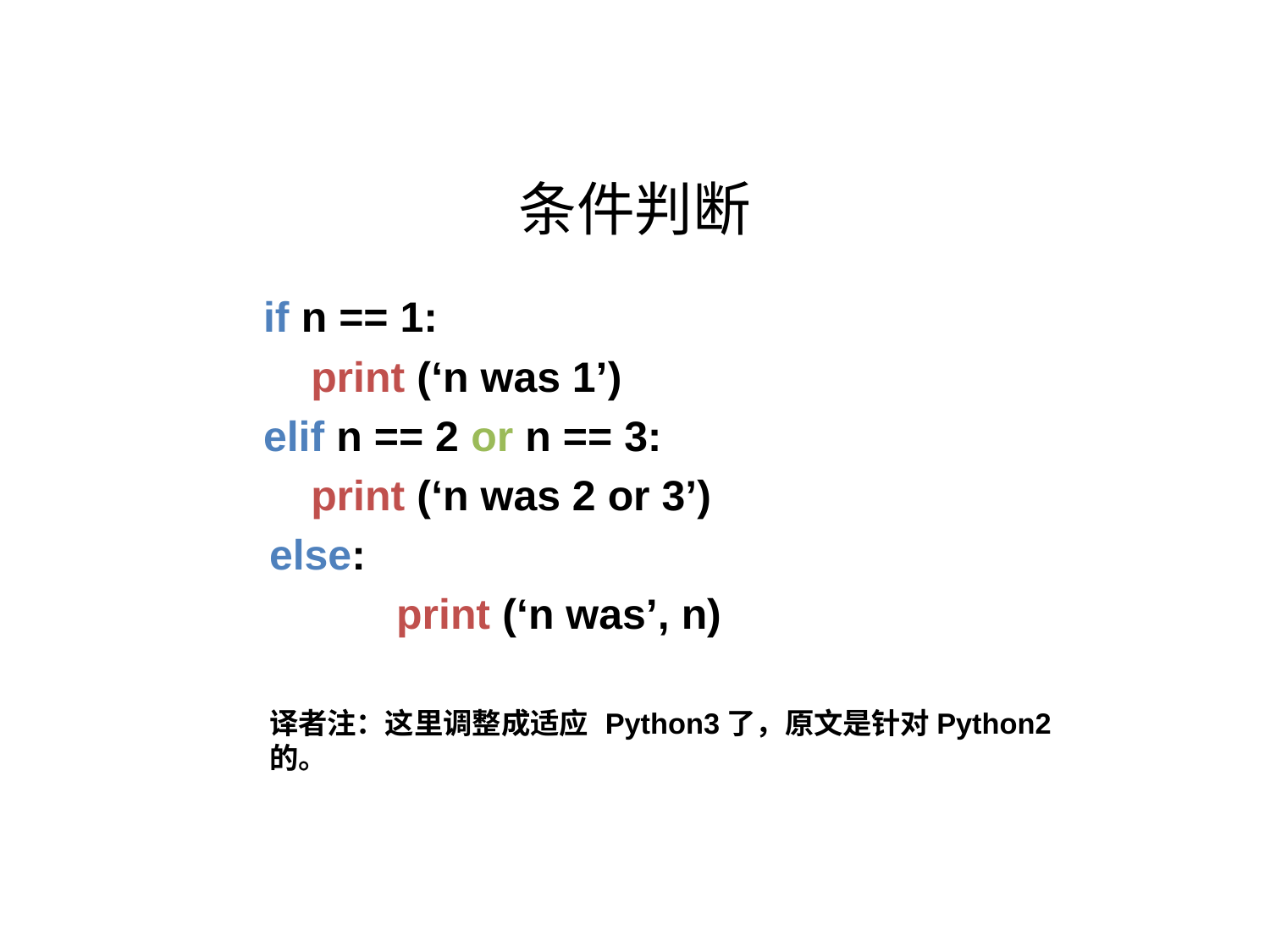

条件判断
if n == 1:
print (‘n was 1’)
elif n == 2 or n == 3:
print (‘n was 2 or 3’)
else:
	print (‘n was’, n)

译者注：这里调整成适应 Python3了，原文是针对Python2的。